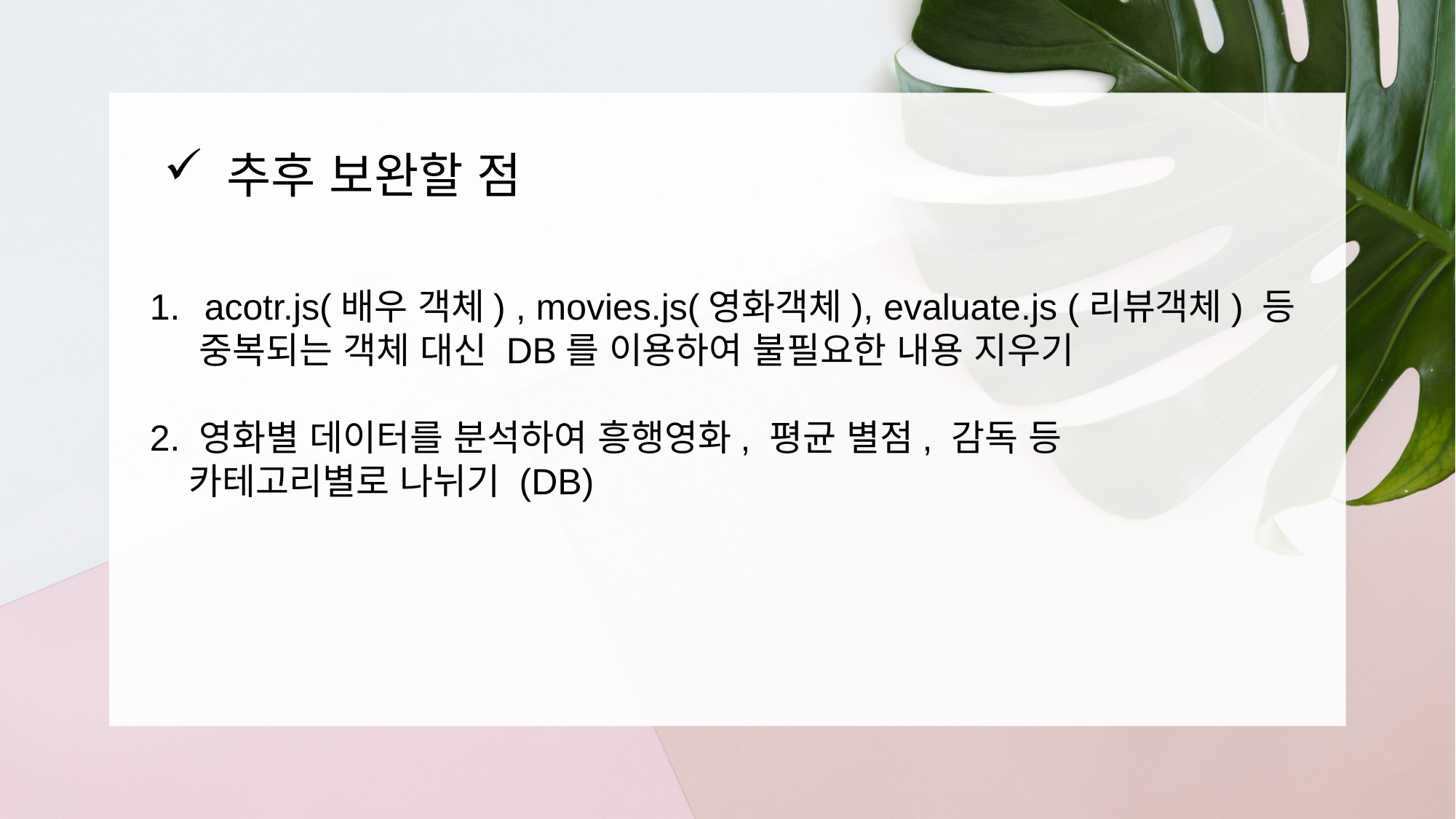

추후 보완할 점
acotr.js(배우 객체) , movies.js(영화객체), evaluate.js (리뷰객체) 등
    중복되는 객체 대신 DB를 이용하여 불필요한 내용 지우기

2. 영화별 데이터를 분석하여 흥행영화, 평균 별점, 감독 등
   카테고리별로 나뉘기 (DB)